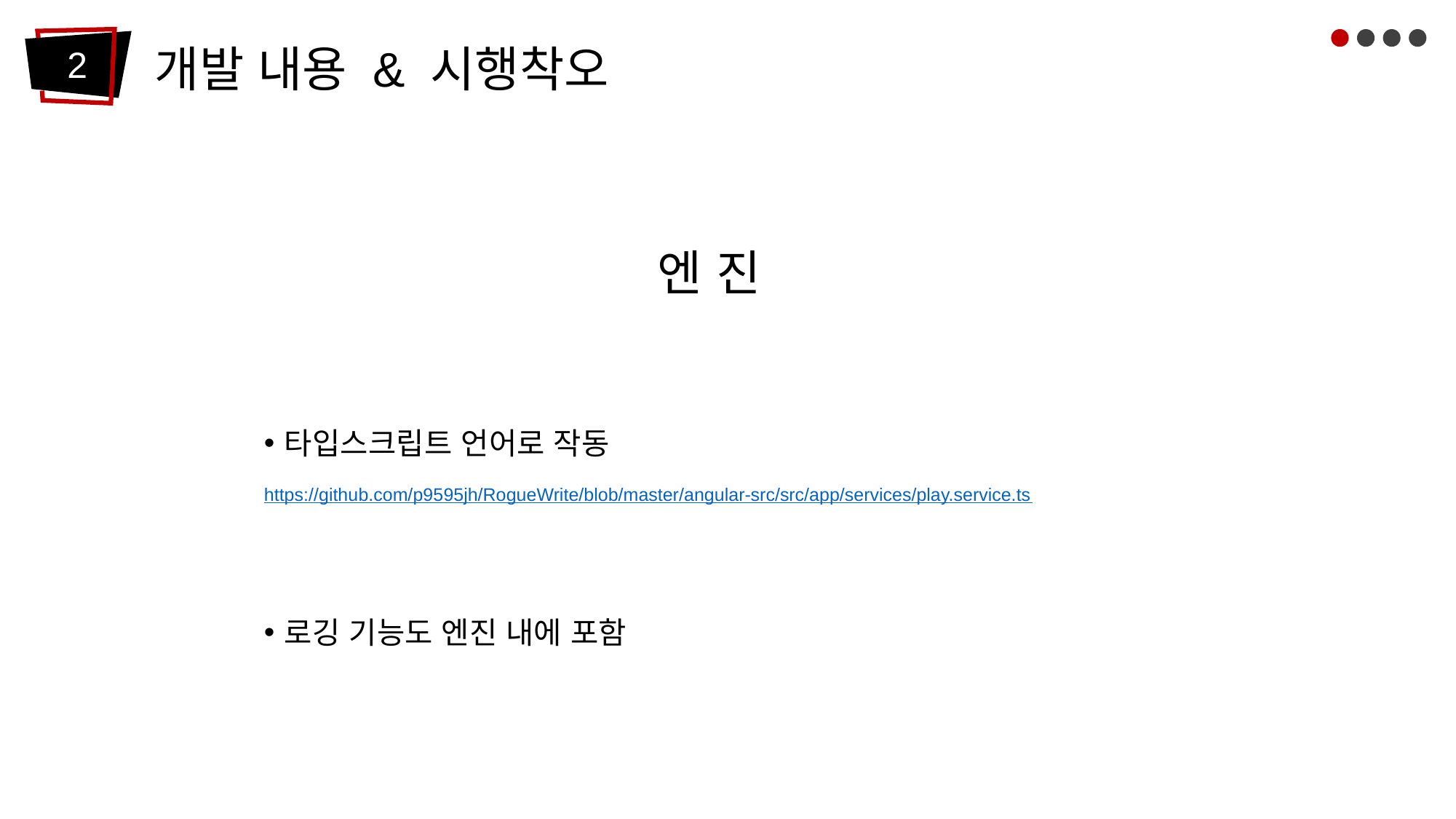

개발 내용 & 시행착오
2
  엔 진

타입스크립트 언어로 작동
https://github.com/p9595jh/RogueWrite/blob/master/angular-src/src/app/services/play.service.ts

로깅 기능도 엔진 내에 포함